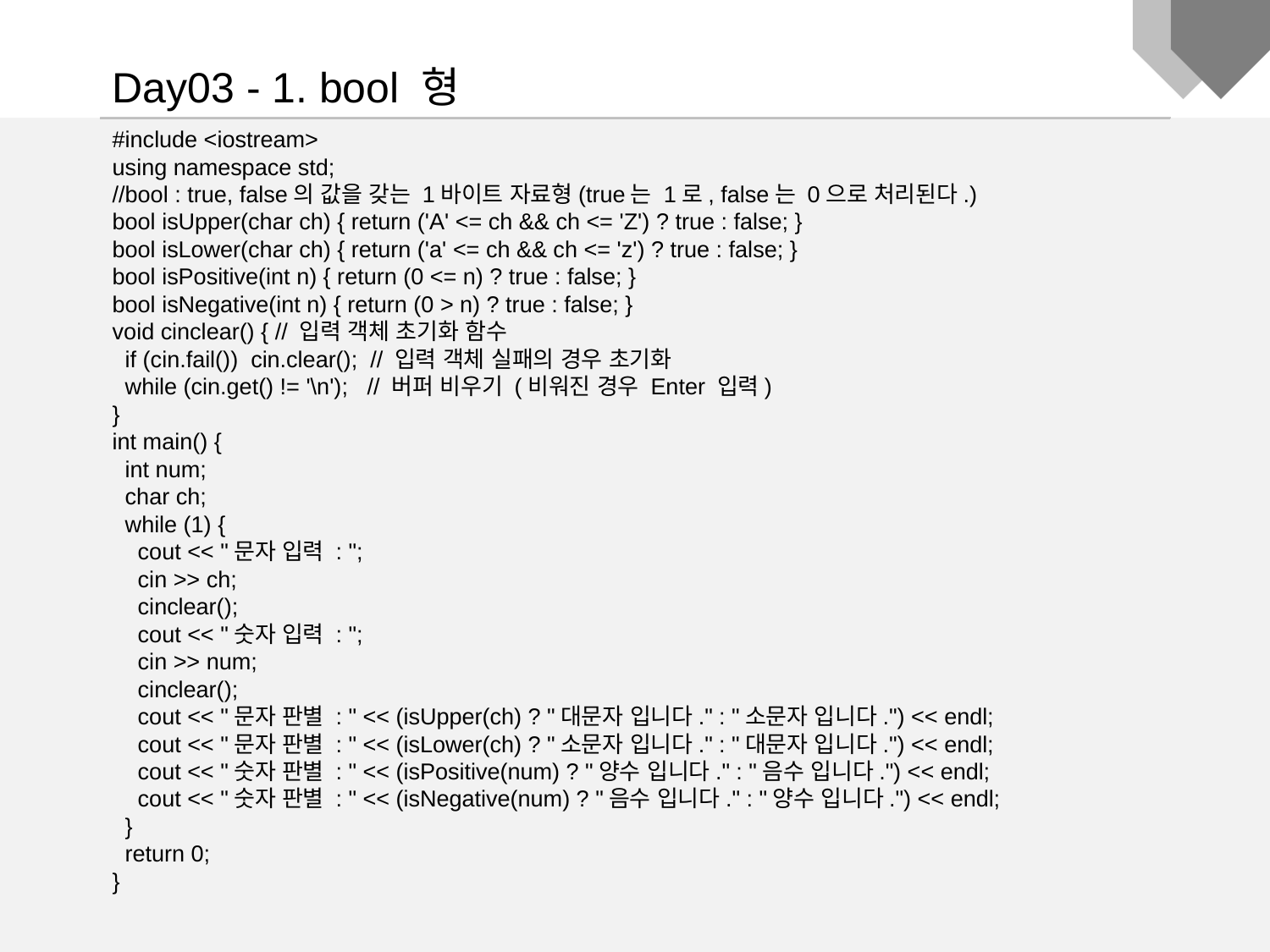

Day03 - 1. bool 형
#include <iostream>
using namespace std;
//bool : true, false의 값을 갖는 1바이트 자료형(true는 1로, false는 0으로 처리된다.)
bool isUpper(char ch) { return ('A' <= ch && ch <= 'Z') ? true : false; }
bool isLower(char ch) { return ('a' <= ch && ch <= 'z') ? true : false; }
bool isPositive(int n) { return (0 <= n) ? true : false; }
bool isNegative(int n) { return (0 > n) ? true : false; }
void cinclear() { // 입력 객체 초기화 함수
  if (cin.fail())  cin.clear();  // 입력 객체 실패의 경우 초기화
  while (cin.get() != '\n');   // 버퍼 비우기 (비워진 경우 Enter 입력)
}
int main() {
  int num;
  char ch;
  while (1) {
    cout << "문자 입력 : ";
    cin >> ch;
    cinclear();
    cout << "숫자 입력 : ";
    cin >> num;
    cinclear();
    cout << "문자 판별 : " << (isUpper(ch) ? "대문자 입니다." : "소문자 입니다.") << endl;
    cout << "문자 판별 : " << (isLower(ch) ? "소문자 입니다." : "대문자 입니다.") << endl;
    cout << "숫자 판별 : " << (isPositive(num) ? "양수 입니다." : "음수 입니다.") << endl;
    cout << "숫자 판별 : " << (isNegative(num) ? "음수 입니다." : "양수 입니다.") << endl;
  }
  return 0;
}